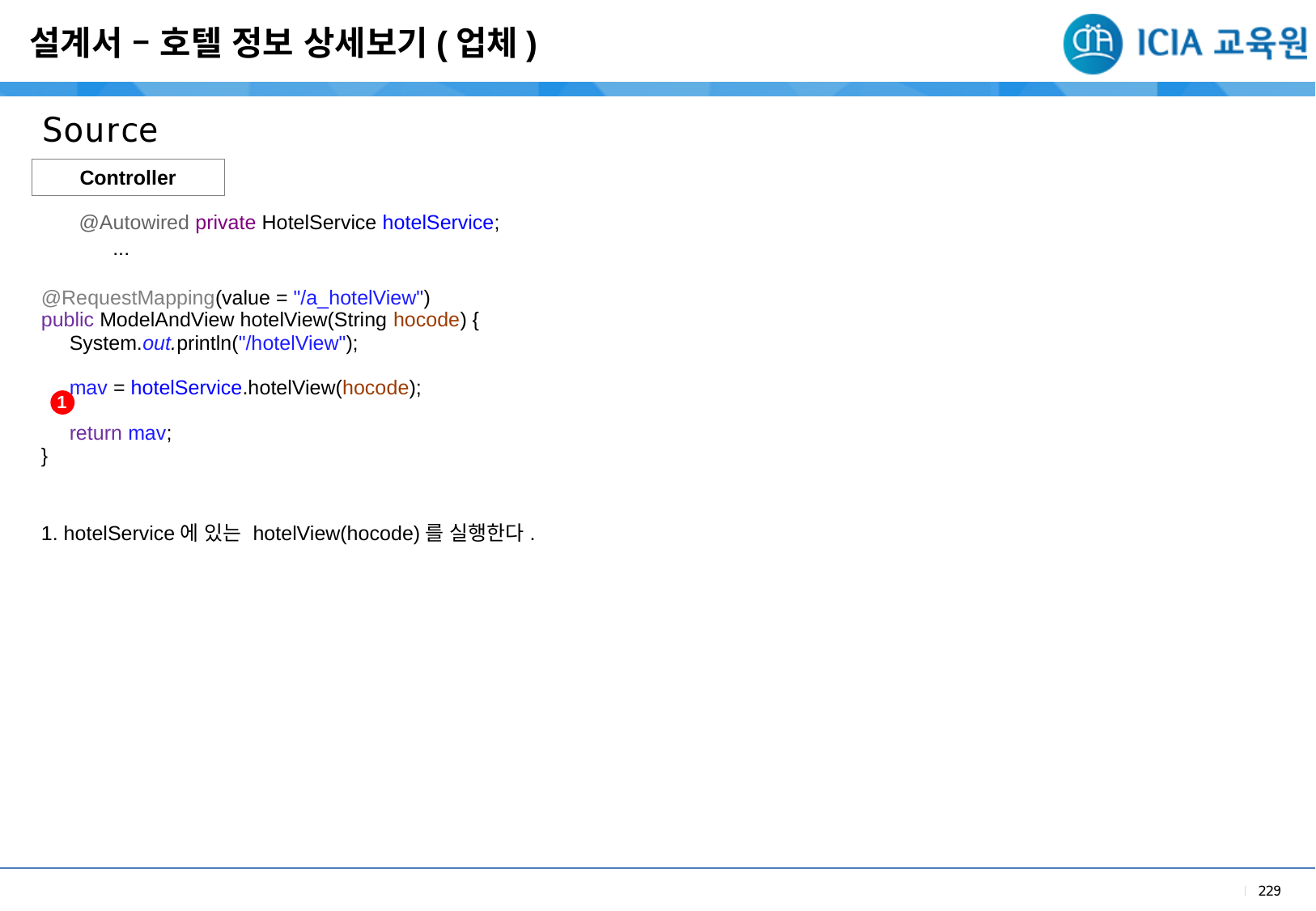

설계서 – 호텔 정보 상세보기(업체)
Source
Controller
| @Autowired private HotelService hotelService; ... @RequestMapping(value = "/a\_hotelView") public ModelAndView hotelView(String hocode) { System.out.println("/hotelView"); mav = hotelService.hotelView(hocode); return mav; } |
| --- |
| 1. hotelService에 있는 hotelView(hocode)를 실행한다. |
1